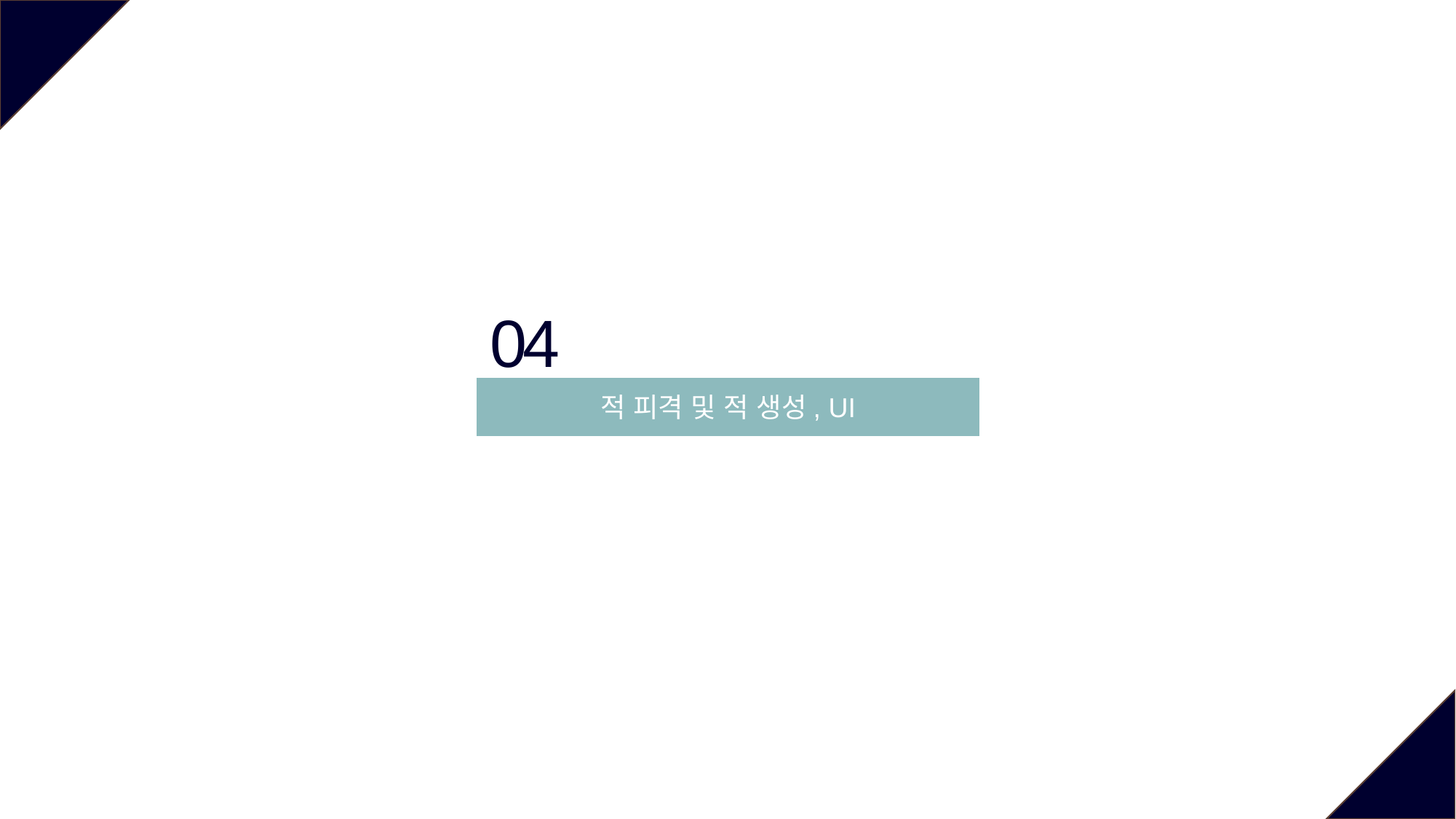

04
적 피격 및 적 생성, UI